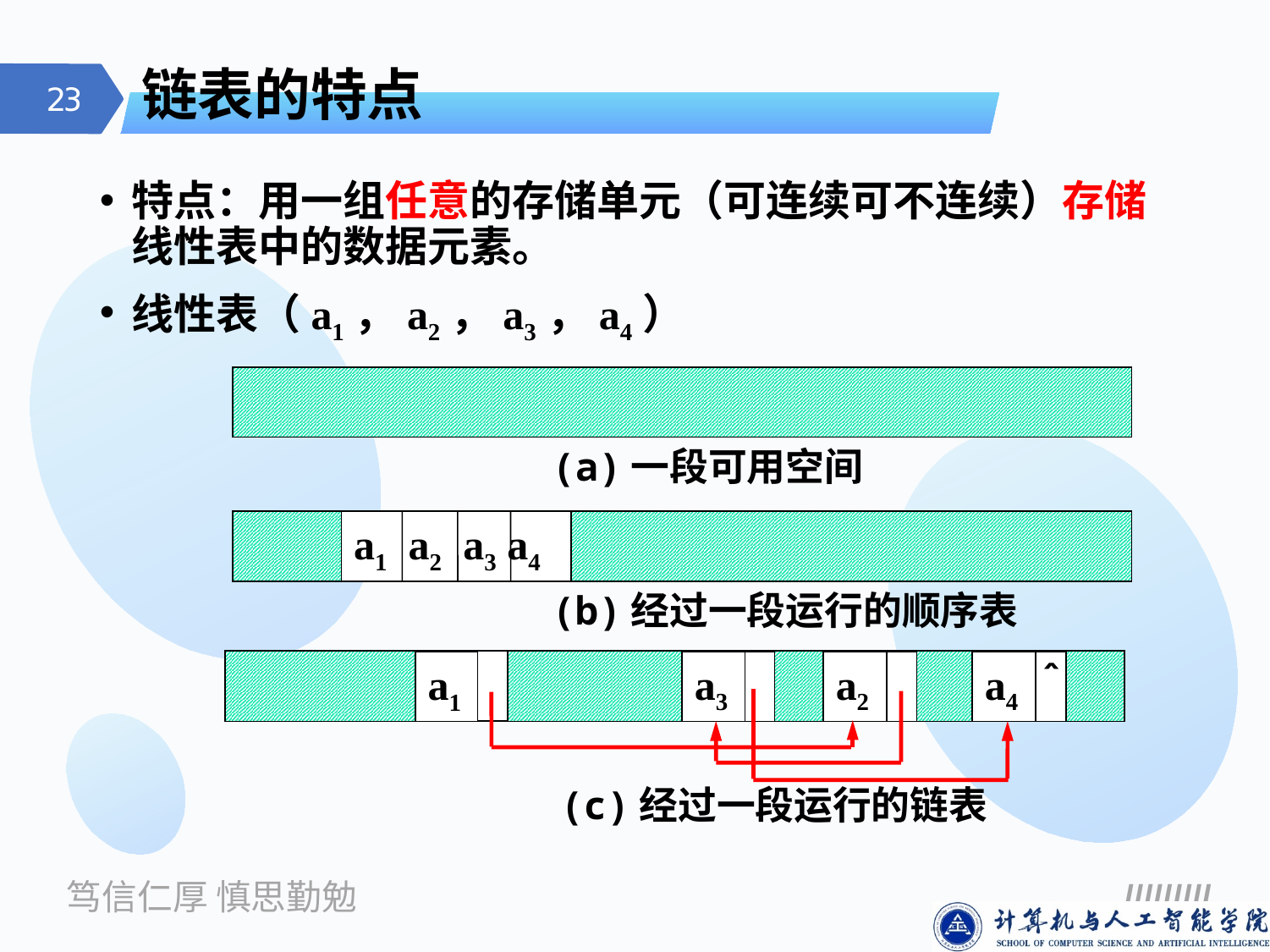

# 链表的特点
特点：用一组任意的存储单元（可连续可不连续）存储线性表中的数据元素。
线性表（a1，a2，a3，a4）

(a)一段可用空间

a1  a2  a3 a4

(b)经过一段运行的顺序表

a3

a2

a4
＾
a1
(c)经过一段运行的链表